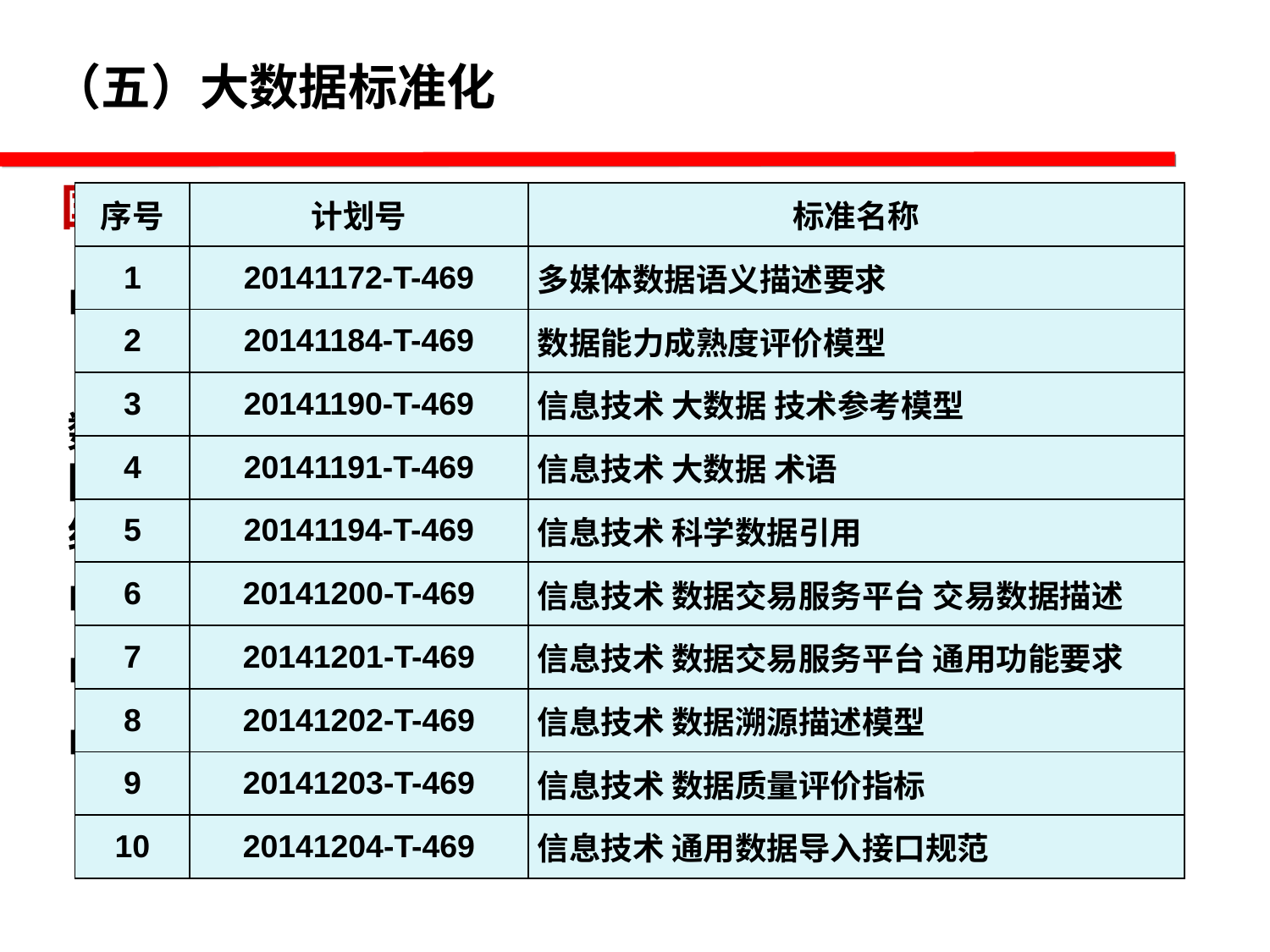

（五）大数据标准化
国内大数据标准化工作
| 序号 | 计划号 | 标准名称 |
| --- | --- | --- |
| 1 | 20141172-T-469 | 多媒体数据语义描述要求 |
| 2 | 20141184-T-469 | 数据能力成熟度评价模型 |
| 3 | 20141190-T-469 | 信息技术 大数据 技术参考模型 |
| 4 | 20141191-T-469 | 信息技术 大数据 术语 |
| 5 | 20141194-T-469 | 信息技术 科学数据引用 |
| 6 | 20141200-T-469 | 信息技术 数据交易服务平台 交易数据描述 |
| 7 | 20141201-T-469 | 信息技术 数据交易服务平台 通用功能要求 |
| 8 | 20141202-T-469 | 信息技术 数据溯源描述模型 |
| 9 | 20141203-T-469 | 信息技术 数据质量评价指标 |
| 10 | 20141204-T-469 | 信息技术 通用数据导入接口规范 |
工作范围：
  负责制定和完善我国大数据领域标准体系；组织开展大数据相关技术和标准的研究；申报国家、行业标准，承担国家、行业标准制修订计划任务，宣传、推广标准实施；组织推动国际标准化活动
正在编制《大数据标准化白皮书》2.0版本
研制2014年下达的大数据领域10项国家标准
征集大数据领域的相关标准需求